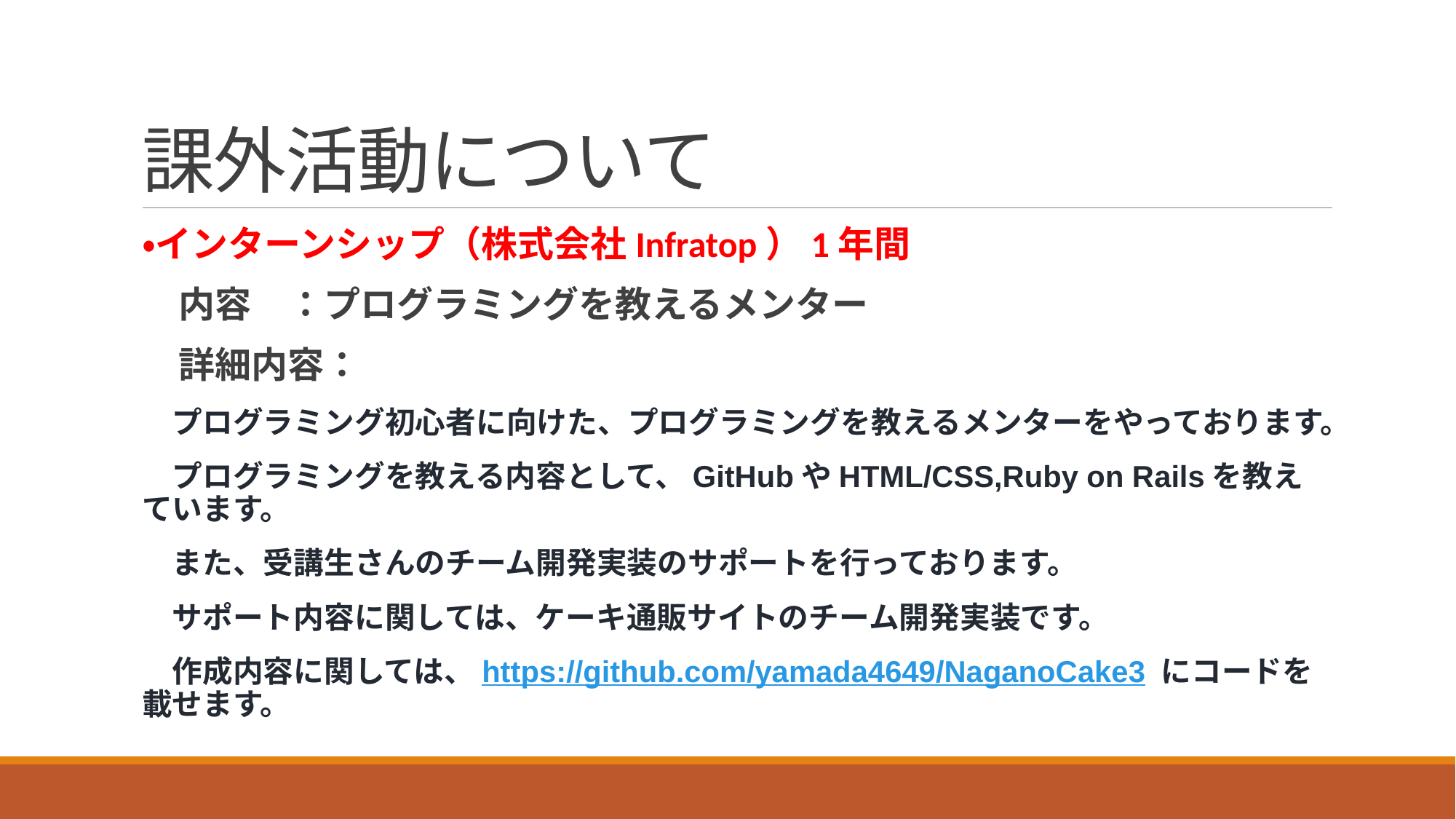

# 課外活動について
・インターンシップ（株式会社Infratop）1年間
　内容　：プログラミングを教えるメンター
　詳細内容：
　プログラミング初心者に向けた、プログラミングを教えるメンターをやっております。
　プログラミングを教える内容として、GitHubやHTML/CSS,Ruby on Railsを教えています。
　また、受講生さんのチーム開発実装のサポートを行っております。
　サポート内容に関しては、ケーキ通販サイトのチーム開発実装です。
　作成内容に関しては、https://github.com/yamada4649/NaganoCake3 にコードを載せます。